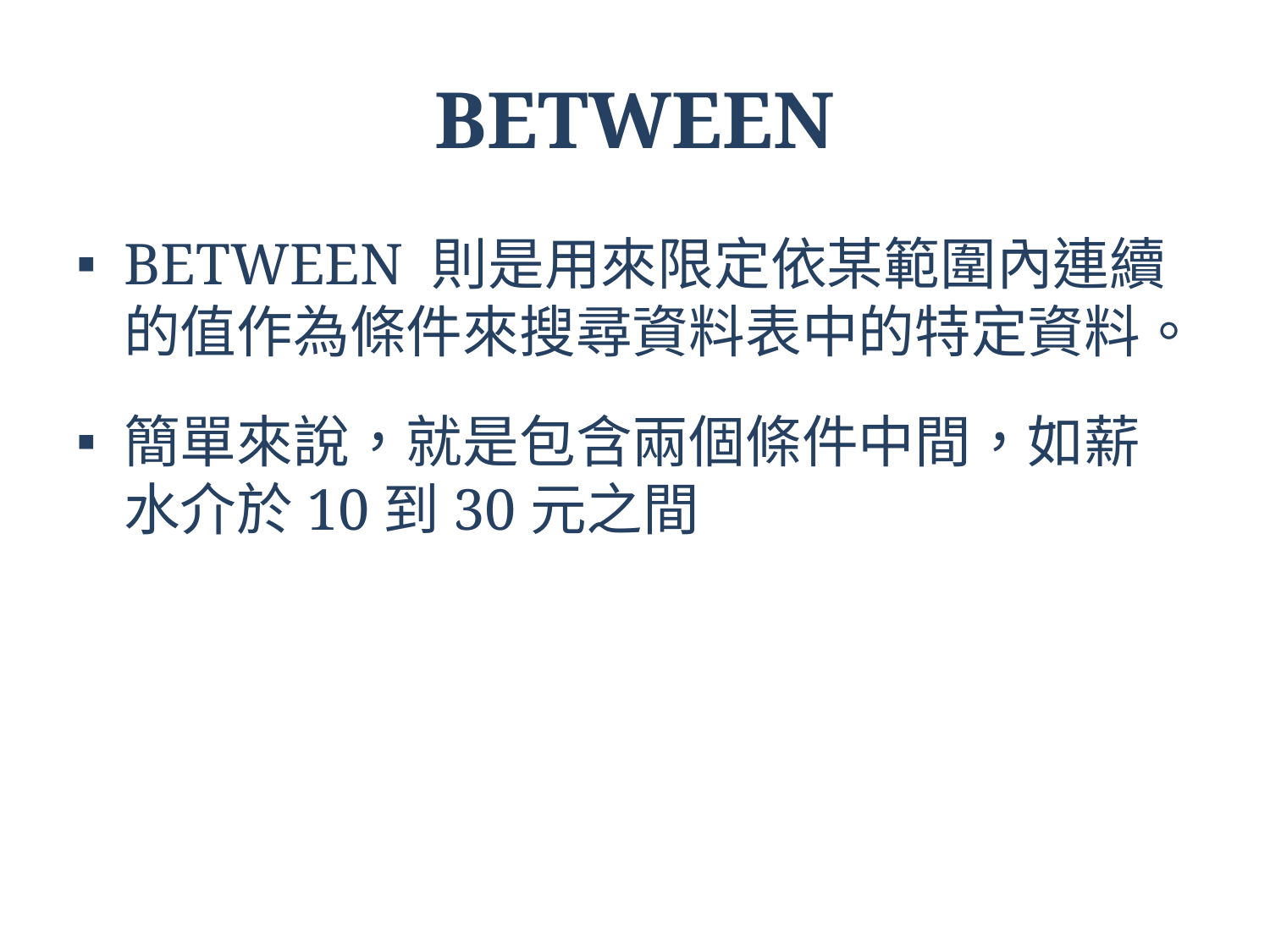

# BETWEEN
BETWEEN 則是用來限定依某範圍內連續的值作為條件來搜尋資料表中的特定資料。
簡單來說，就是包含兩個條件中間，如薪水介於10到30元之間